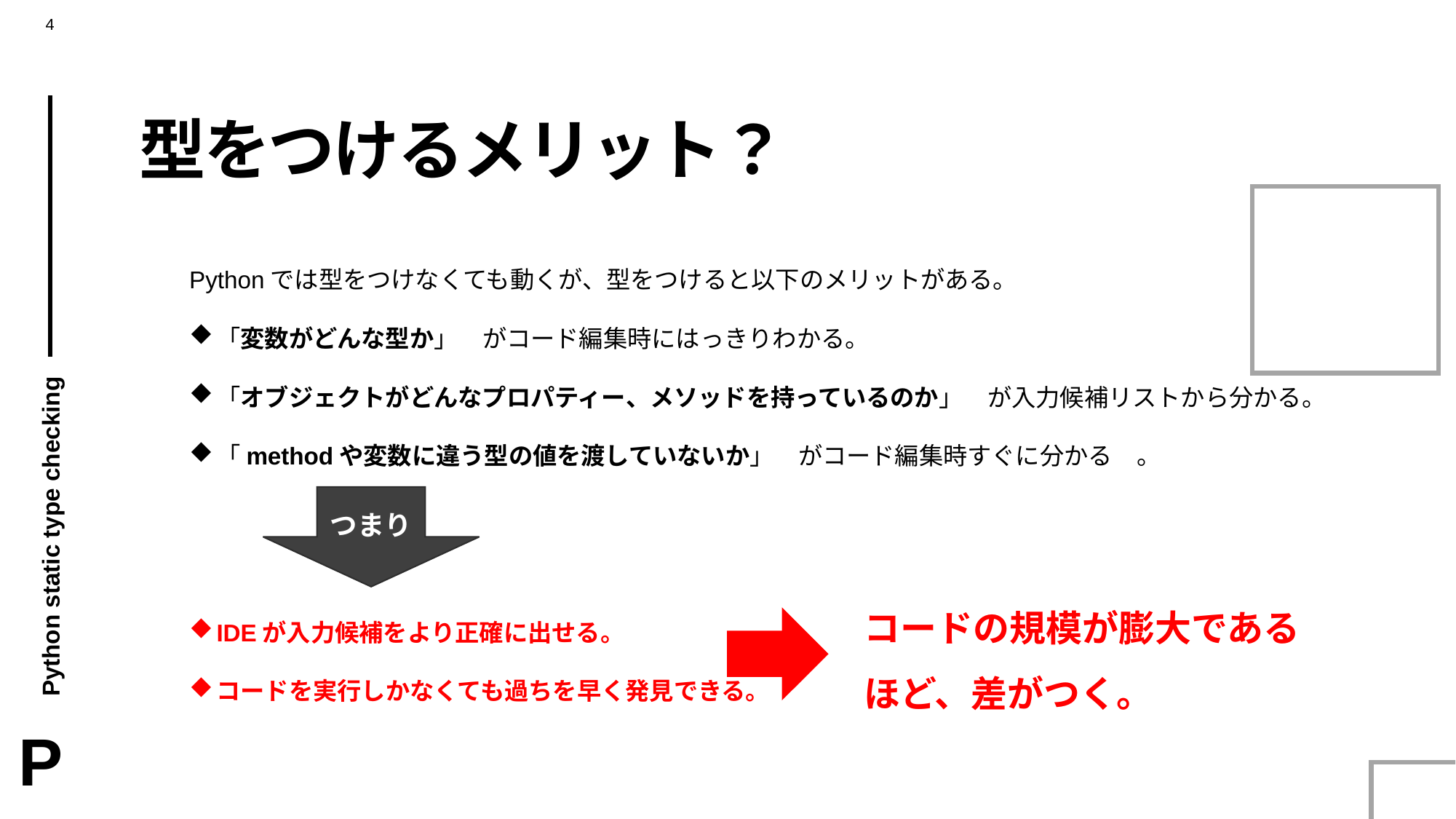

# 型をつけるメリット？
Pythonでは型をつけなくても動くが、型をつけると以下のメリットがある。
「変数がどんな型か」　がコード編集時にはっきりわかる。
「オブジェクトがどんなプロパティー、メソッドを持っているのか」　が入力候補リストから分かる。
「methodや変数に違う型の値を渡していないか」　がコード編集時すぐに分かる　。

IDEが入力候補をより正確に出せる。
コードを実行しかなくても過ちを早く発見できる。
つまり
コードの規模が膨大であるほど、差がつく。